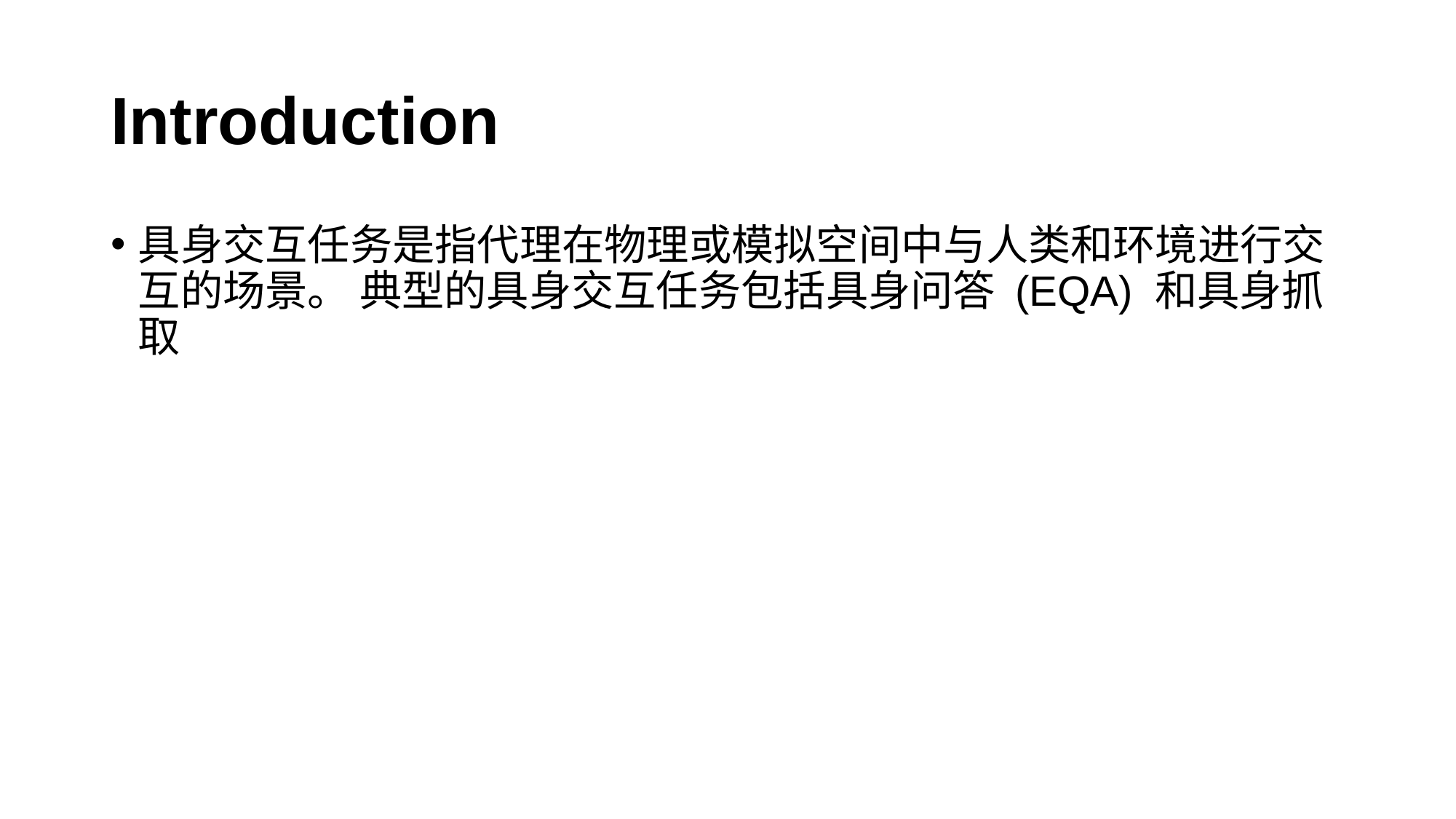

# Introduction
具身交互任务是指代理在物理或模拟空间中与人类和环境进行交互的场景。 典型的具身交互任务包括具身问答 (EQA) 和具身抓取